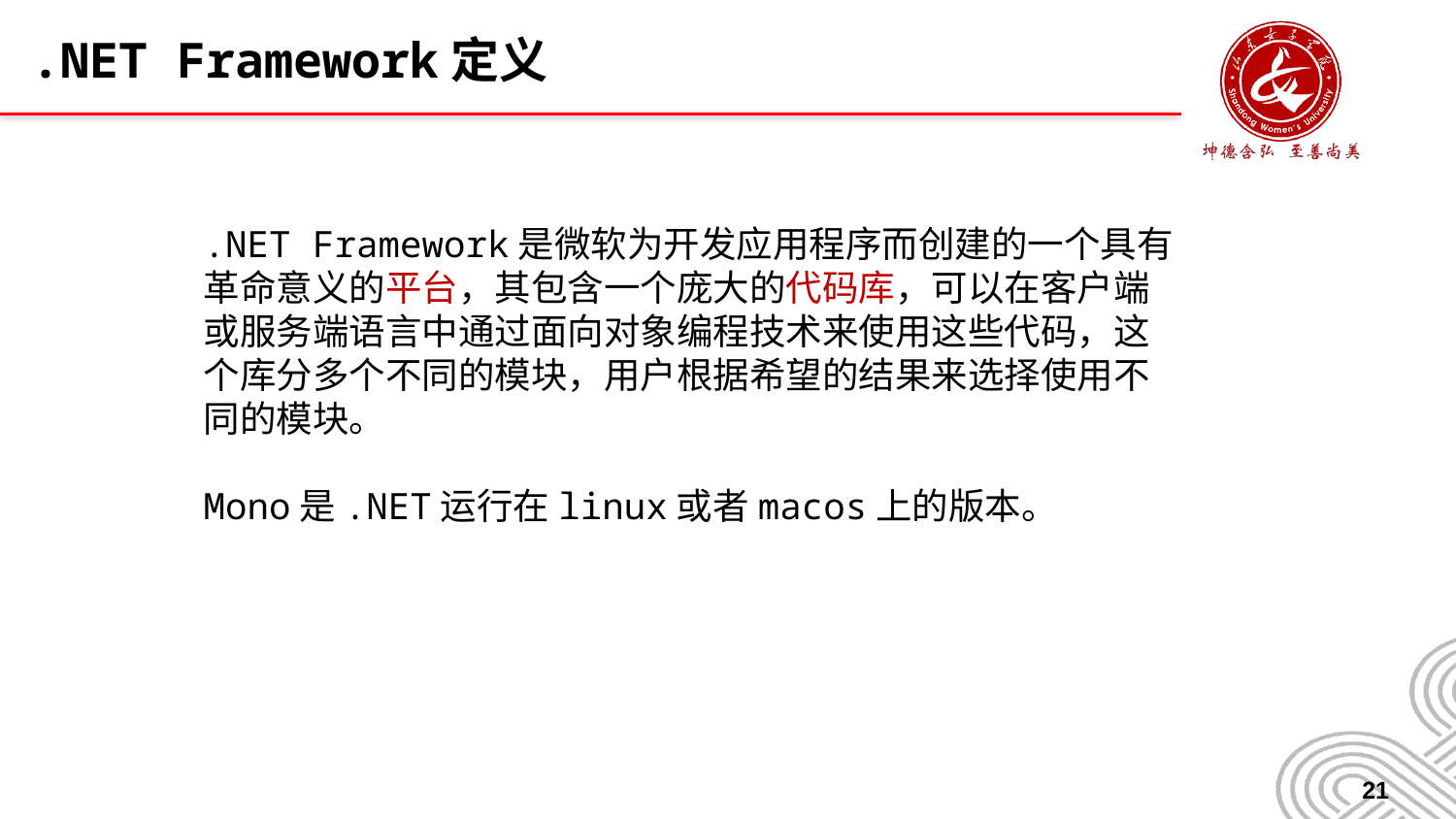

# .NET Framework定义
.NET Framework是微软为开发应用程序而创建的一个具有革命意义的平台，其包含一个庞大的代码库，可以在客户端或服务端语言中通过面向对象编程技术来使用这些代码，这个库分多个不同的模块，用户根据希望的结果来选择使用不同的模块。

Mono是.NET运行在linux或者macos上的版本。
21